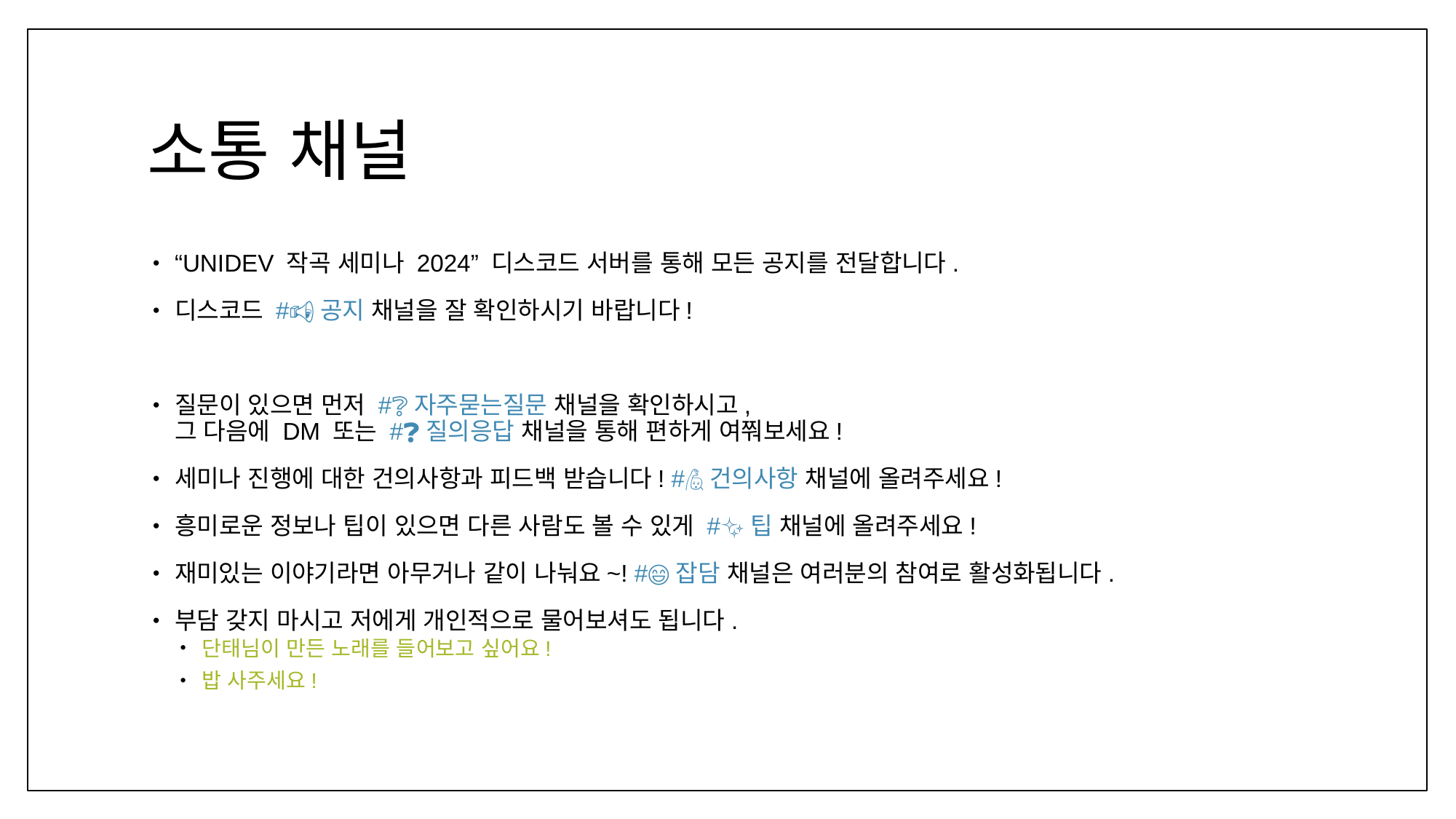

# 소통 채널
“UNIDEV 작곡 세미나 2024” 디스코드 서버를 통해 모든 공지를 전달합니다.
디스코드 #📢공지 채널을 잘 확인하시기 바랍니다!

질문이 있으면 먼저 #❔자주묻는질문 채널을 확인하시고,
그 다음에 DM 또는 #❓질의응답 채널을 통해 편하게 여쭤보세요!
세미나 진행에 대한 건의사항과 피드백 받습니다! #🙋건의사항 채널에 올려주세요!
흥미로운 정보나 팁이 있으면 다른 사람도 볼 수 있게 #✨팁 채널에 올려주세요!
재미있는 이야기라면 아무거나 같이 나눠요~! #😄잡담 채널은 여러분의 참여로 활성화됩니다.
부담 갖지 마시고 저에게 개인적으로 물어보셔도 됩니다.
단태님이 만든 노래를 들어보고 싶어요!
밥 사주세요!